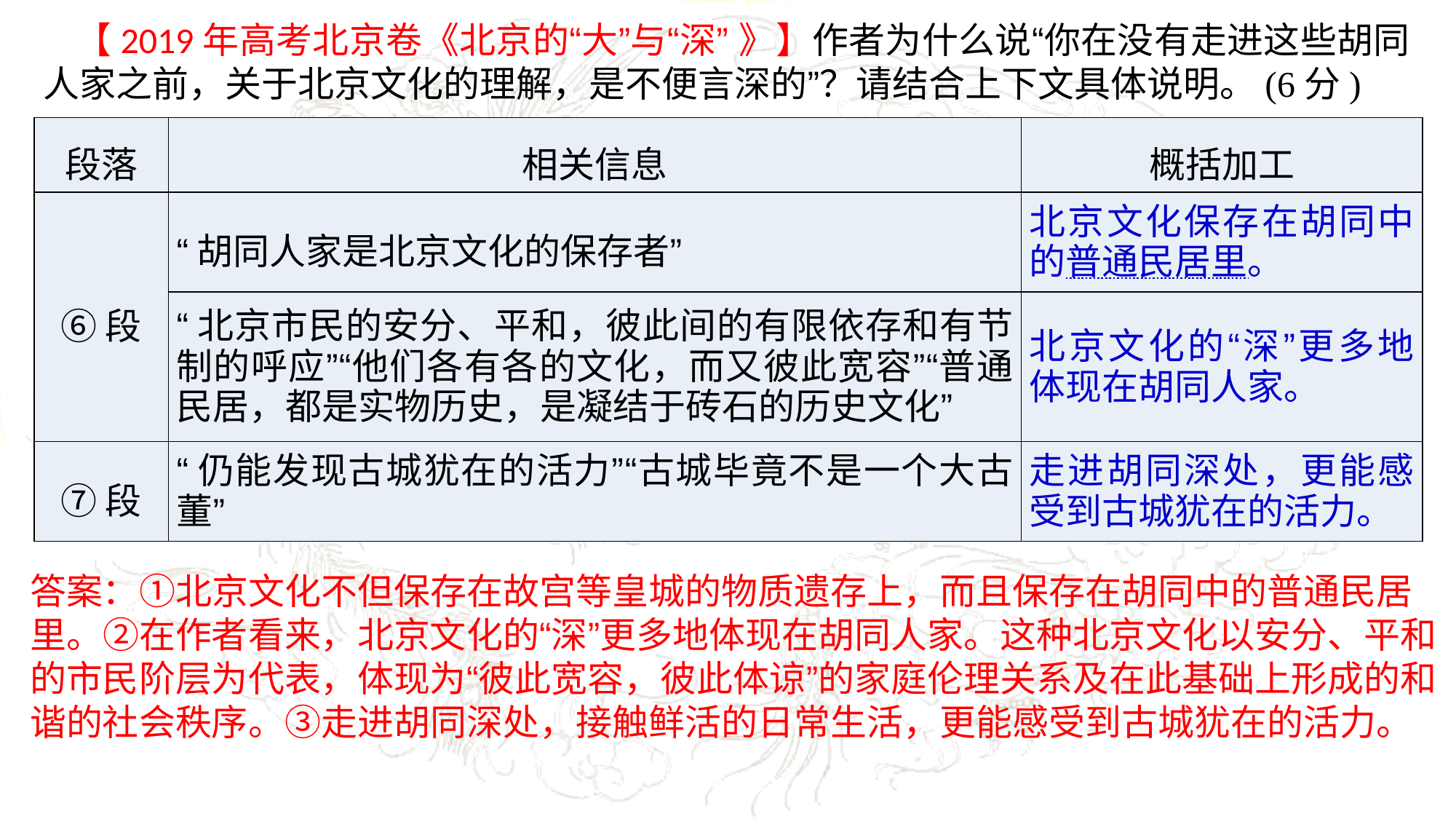

【2019年高考北京卷《北京的“大”与“深” 》】作者为什么说“你在没有走进这些胡同人家之前，关于北京文化的理解，是不便言深的”？请结合上下文具体说明。(6分)
| 段落 | 相关信息 | 概括加工 |
| --- | --- | --- |
| ⑥段 | “胡同人家是北京文化的保存者” | 北京文化保存在胡同中的普通民居里。 |
|  | “北京市民的安分、平和，彼此间的有限依存和有节制的呼应”“他们各有各的文化，而又彼此宽容”“普通民居，都是实物历史，是凝结于砖石的历史文化” | 北京文化的“深”更多地体现在胡同人家。 |
| ⑦段 | “仍能发现古城犹在的活力”“古城毕竟不是一个大古董” | 走进胡同深处，更能感受到古城犹在的活力。 |
答案：①北京文化不但保存在故宫等皇城的物质遗存上，而且保存在胡同中的普通民居里。②在作者看来，北京文化的“深”更多地体现在胡同人家。这种北京文化以安分、平和的市民阶层为代表，体现为“彼此宽容，彼此体谅”的家庭伦理关系及在此基础上形成的和谐的社会秩序。③走进胡同深处，接触鲜活的日常生活，更能感受到古城犹在的活力。